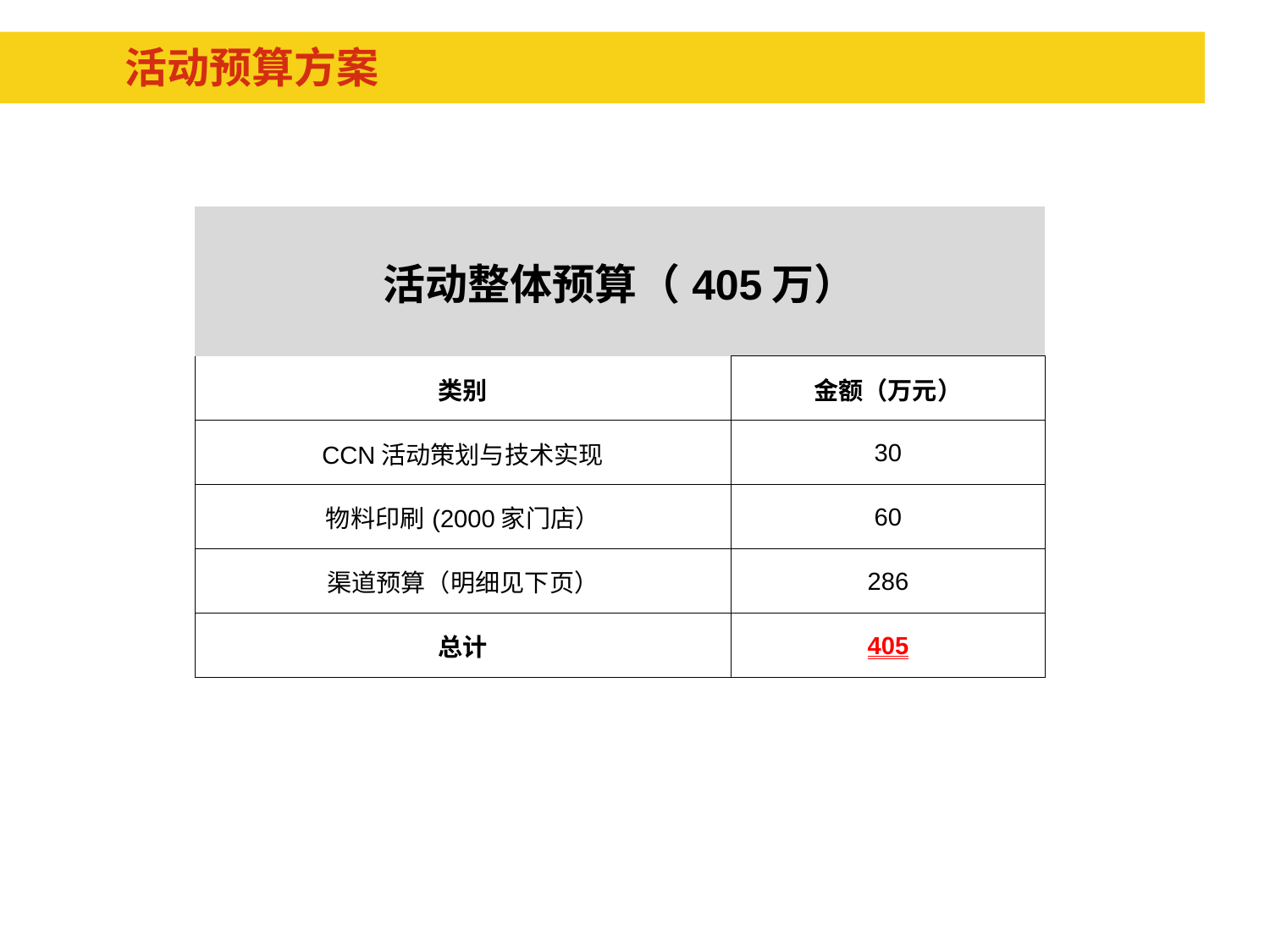

# 活动预算方案
| 活动整体预算（405万） |  |
| --- | --- |
| 类别 | 金额（万元） |
| CCN活动策划与技术实现 | 30 |
| 物料印刷(2000家门店） | 60 |
| 渠道预算（明细见下页） | 286 |
| 总计 | 405 |